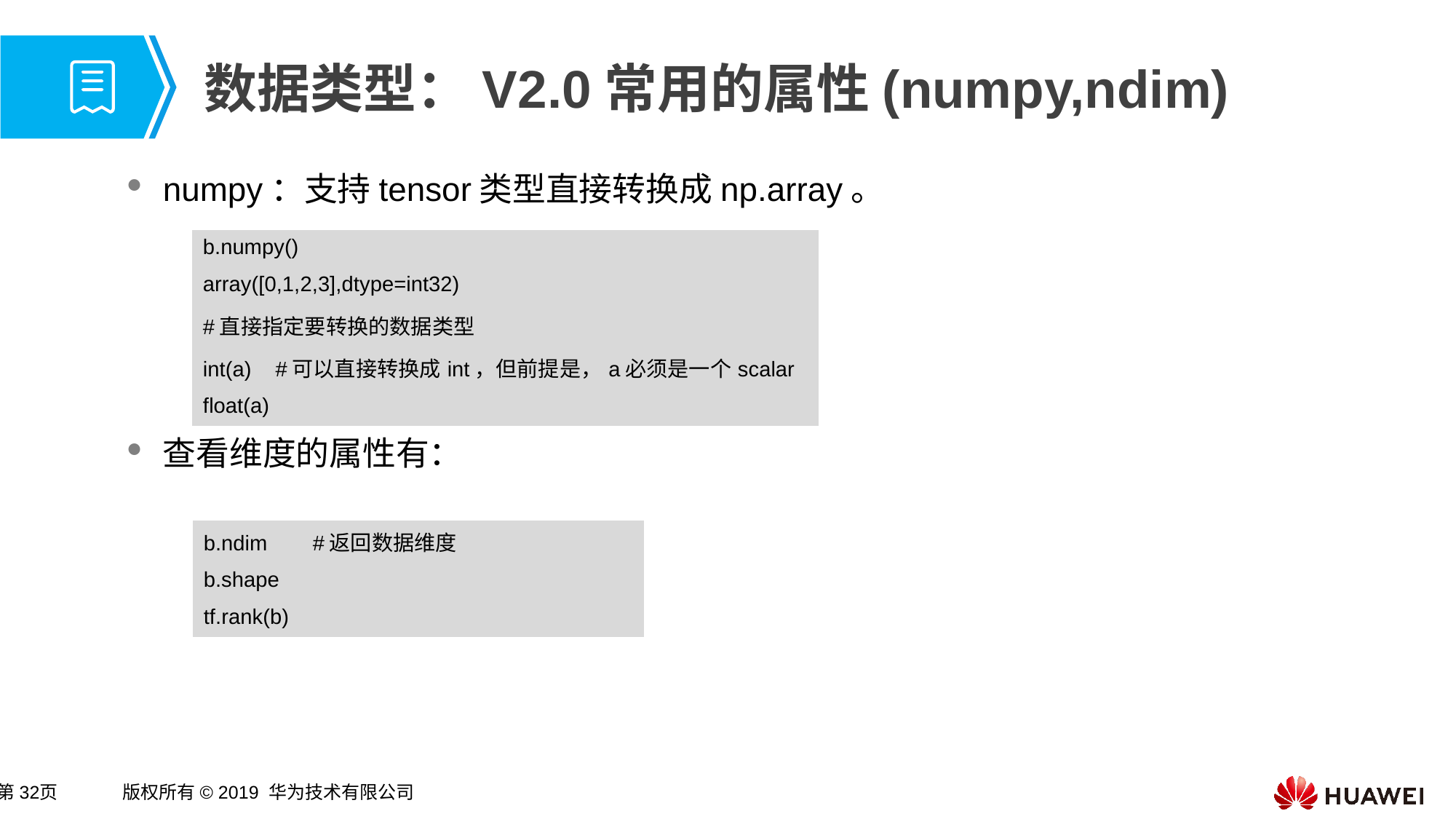

# 数据类型：V2.0常用的属性(numpy,ndim)
numpy：支持tensor类型直接转换成np.array。

查看维度的属性有：

| b.numpy() |
| --- |
| array([0,1,2,3],dtype=int32) |
| #直接指定要转换的数据类型 |
| int(a) #可以直接转换成int，但前提是，a必须是一个scalar |
| float(a) |
| b.ndim #返回数据维度 |
| --- |
| b.shape |
| tf.rank(b) |